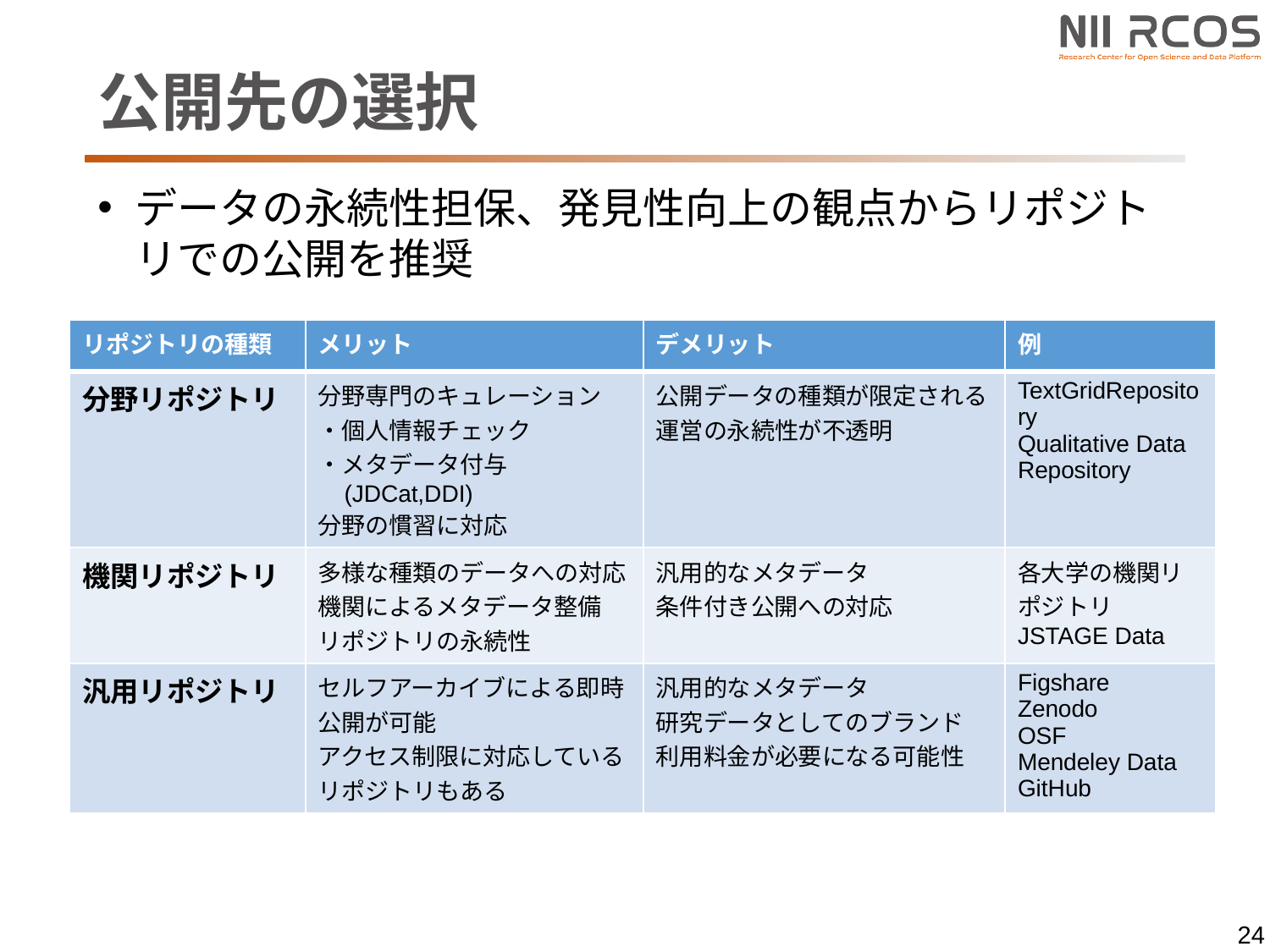

# 公開先の選択
データの永続性担保、発見性向上の観点からリポジトリでの公開を推奨
| リポジトリの種類 | メリット | デメリット | 例 |
| --- | --- | --- | --- |
| 分野リポジトリ | 分野専門のキュレーション ・個人情報チェック ・メタデータ付与 (JDCat,DDI) 分野の慣習に対応 | 公開データの種類が限定される 運営の永続性が不透明 | TextGridRepository Qualitative Data Repository |
| 機関リポジトリ | 多様な種類のデータへの対応 機関によるメタデータ整備 リポジトリの永続性 | 汎用的なメタデータ 条件付き公開への対応 | 各大学の機関リポジトリ JSTAGE Data |
| 汎用リポジトリ | セルフアーカイブによる即時公開が可能 アクセス制限に対応しているリポジトリもある | 汎用的なメタデータ 研究データとしてのブランド 利用料金が必要になる可能性 | Figshare Zenodo OSF Mendeley Data GitHub |
24